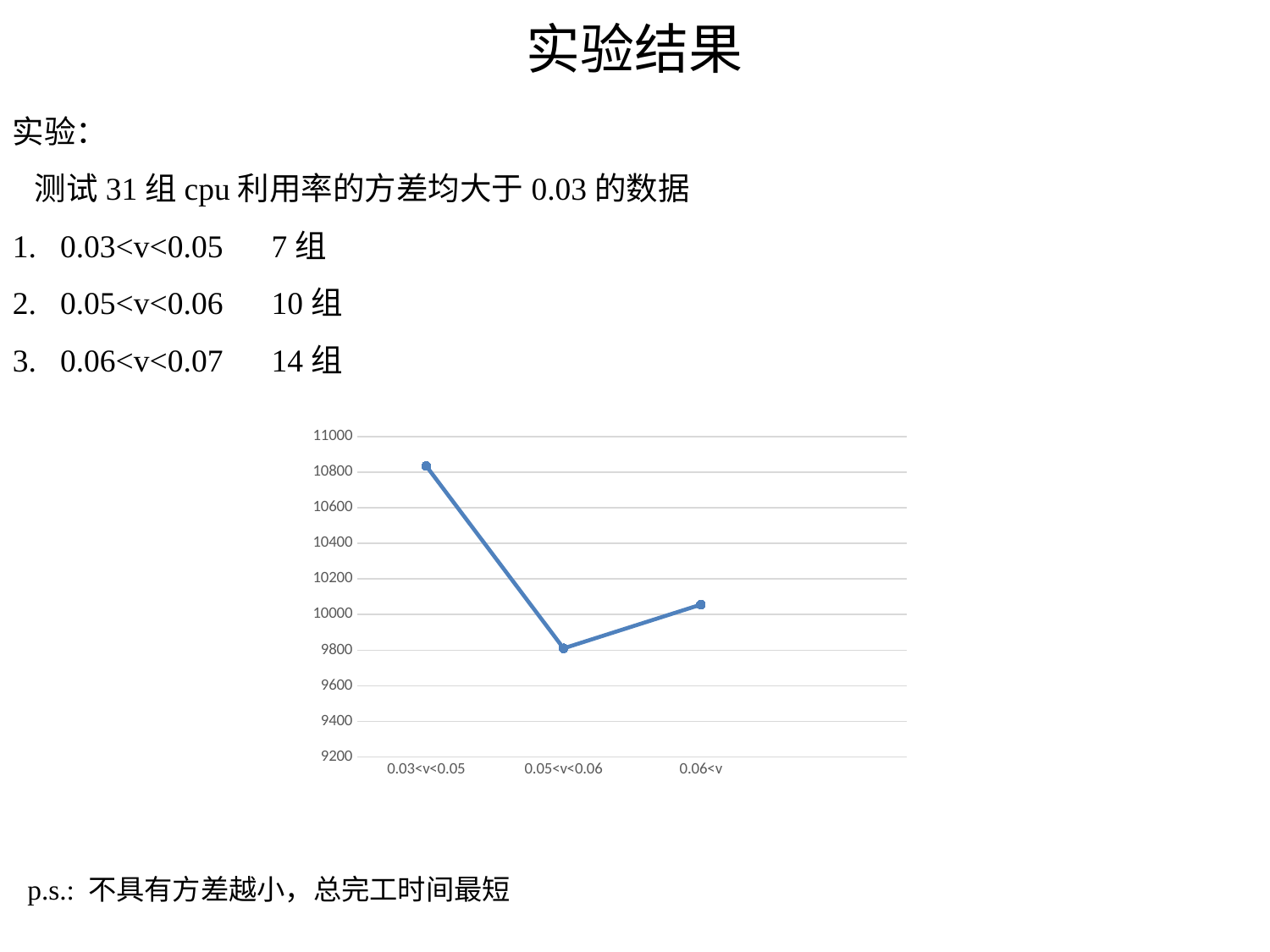

# 实验结果
实验：
  测试31组cpu利用率的方差均大于0.03的数据
0.03<v<0.05      7组
0.05<v<0.06      10组
0.06<v<0.07      14组

### Chart

| Category |  |
|---|---|
| 0.03<v<0.05 | 10834.528571428573 |
| 0.05<v<0.06 | 9810.054 |
| 0.06<v | 10055.915 |
p.s.: 不具有方差越小，总完工时间最短